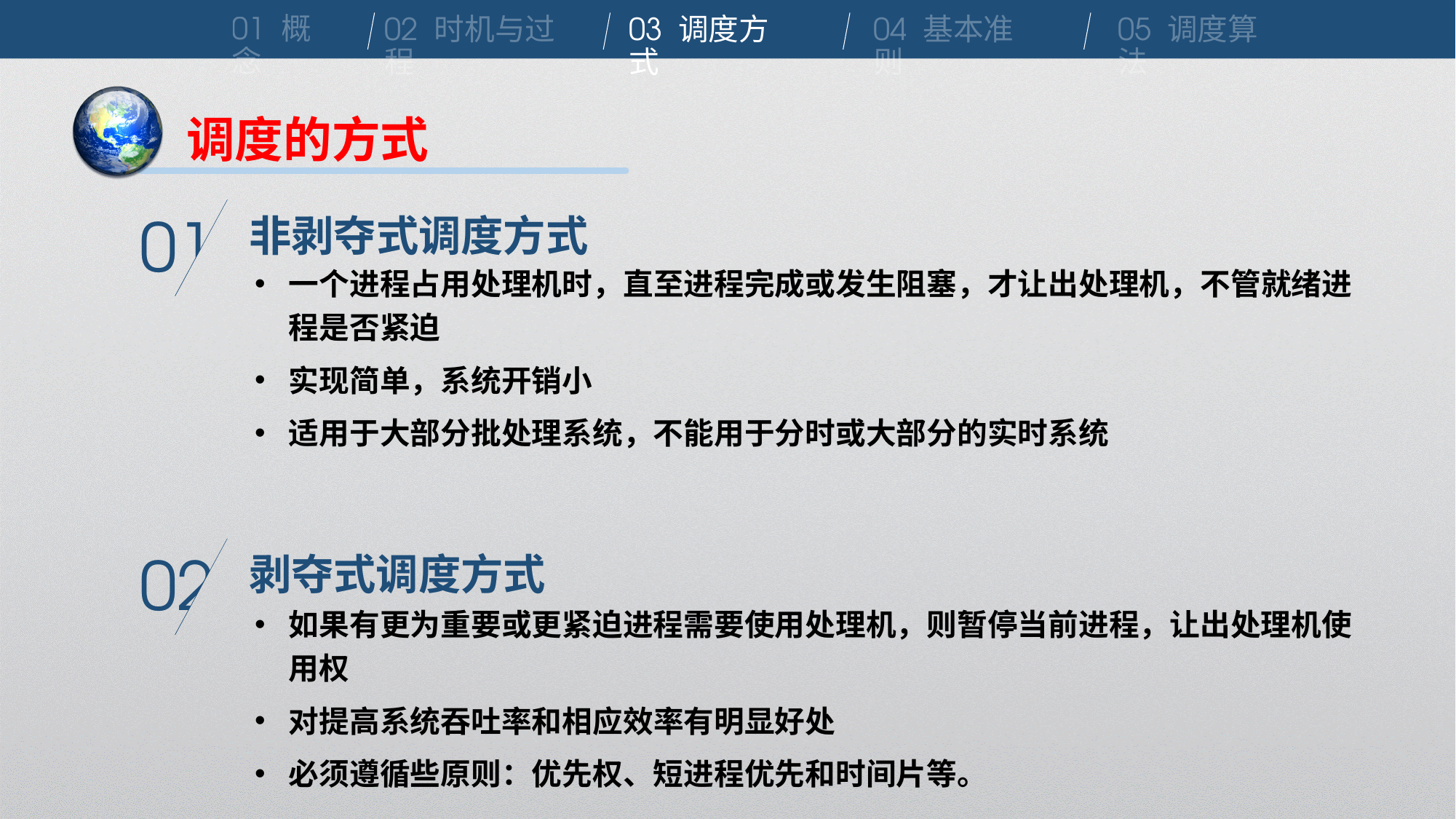

01 概念
02 时机与过程
03 调度方式
04 基本准则
05 调度算法
调度的方式
非剥夺式调度方式

01
一个进程占用处理机时，直至进程完成或发生阻塞，才让出处理机，不管就绪进程是否紧迫
实现简单，系统开销小
适用于大部分批处理系统，不能用于分时或大部分的实时系统
剥夺式调度方式

02
如果有更为重要或更紧迫进程需要使用处理机，则暂停当前进程，让出处理机使用权
对提高系统吞吐率和相应效率有明显好处
必须遵循些原则：优先权、短进程优先和时间片等。